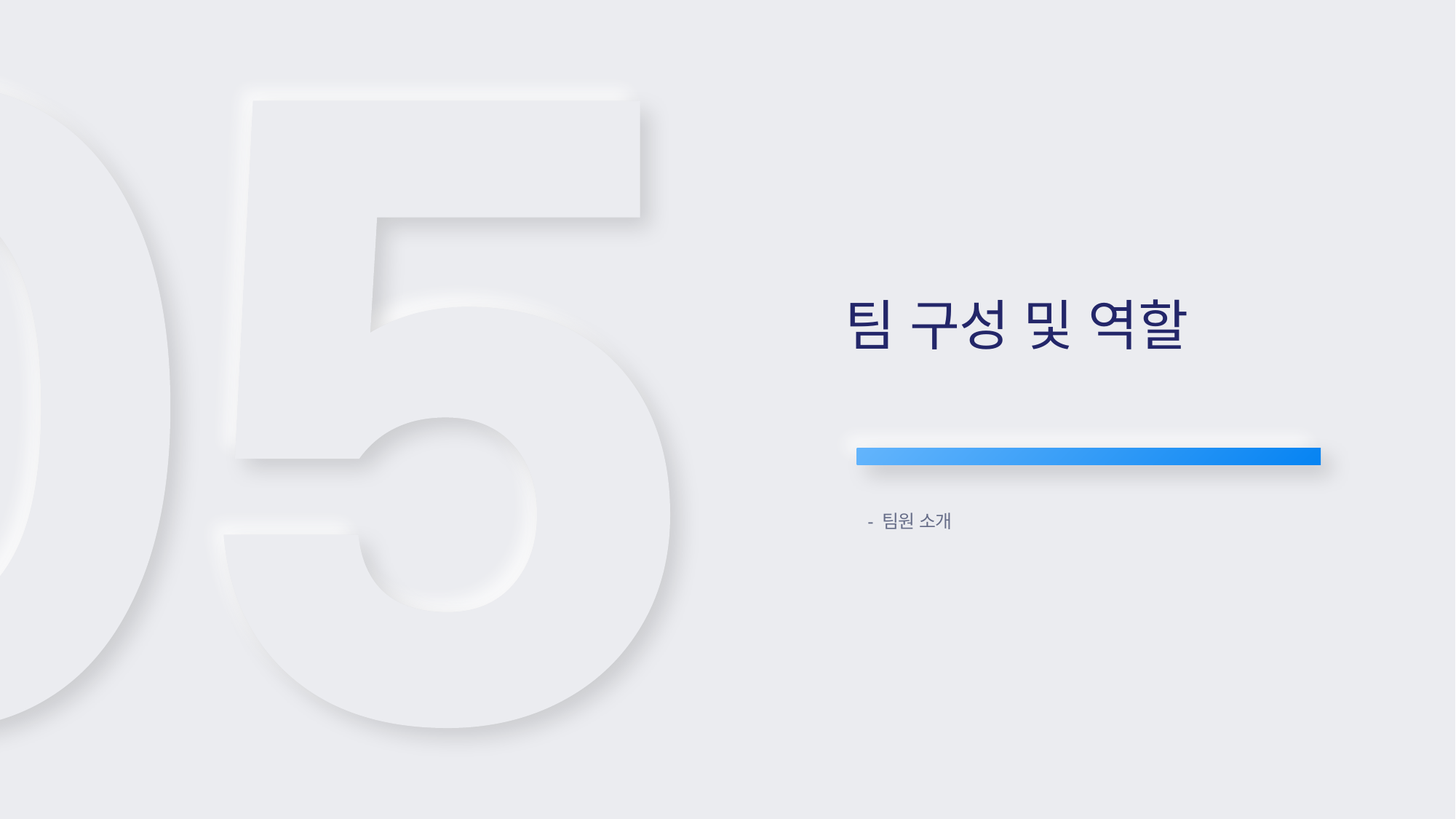

팀 구성 및 역할

- 팀원 소개